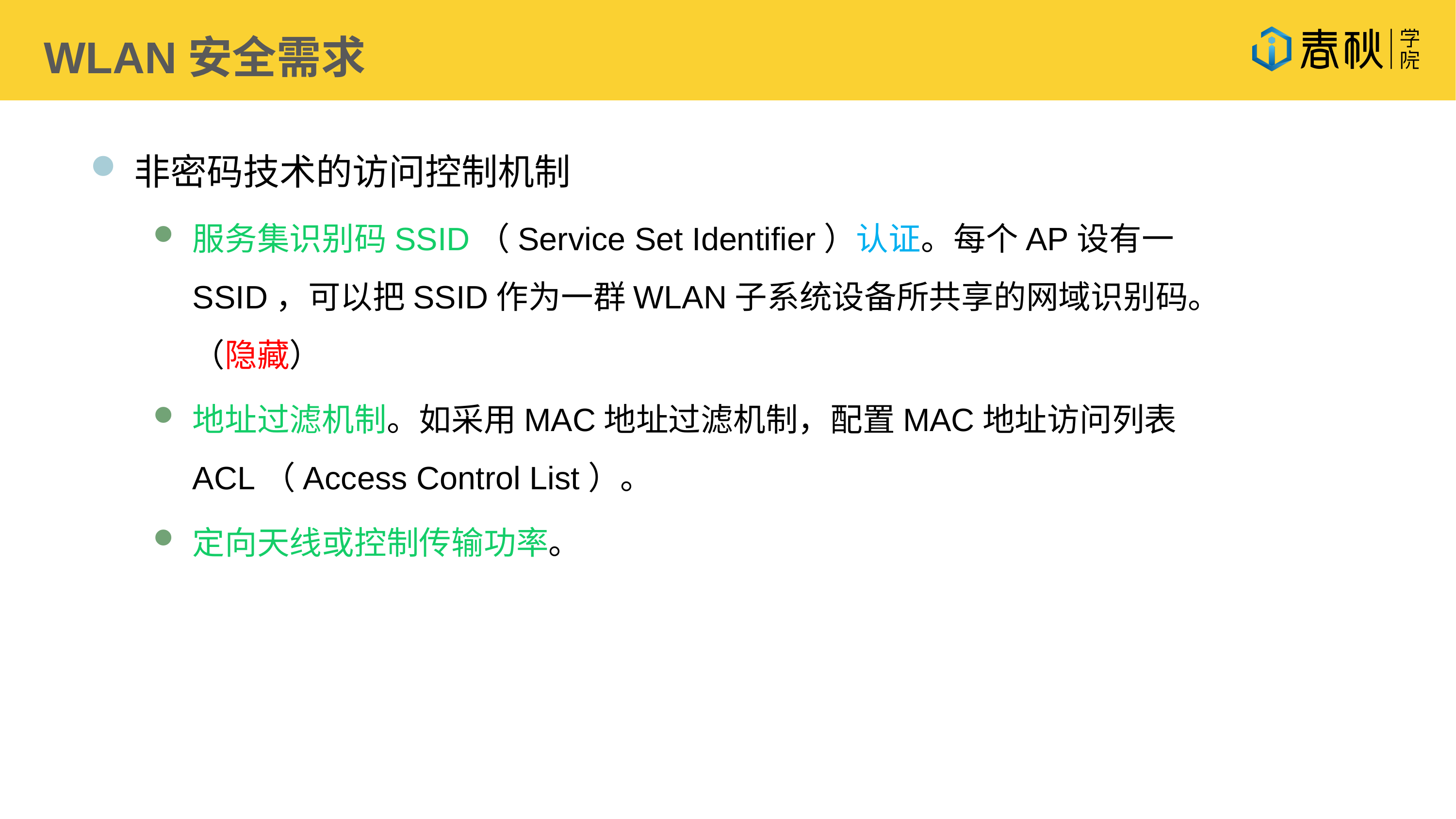

WLAN安全需求
非密码技术的访问控制机制
服务集识别码SSID（Service Set Identifier）认证。每个AP设有一SSID，可以把SSID作为一群WLAN子系统设备所共享的网域识别码。（隐藏）
地址过滤机制。如采用MAC地址过滤机制，配置MAC地址访问列表ACL（Access Control List）。
定向天线或控制传输功率。